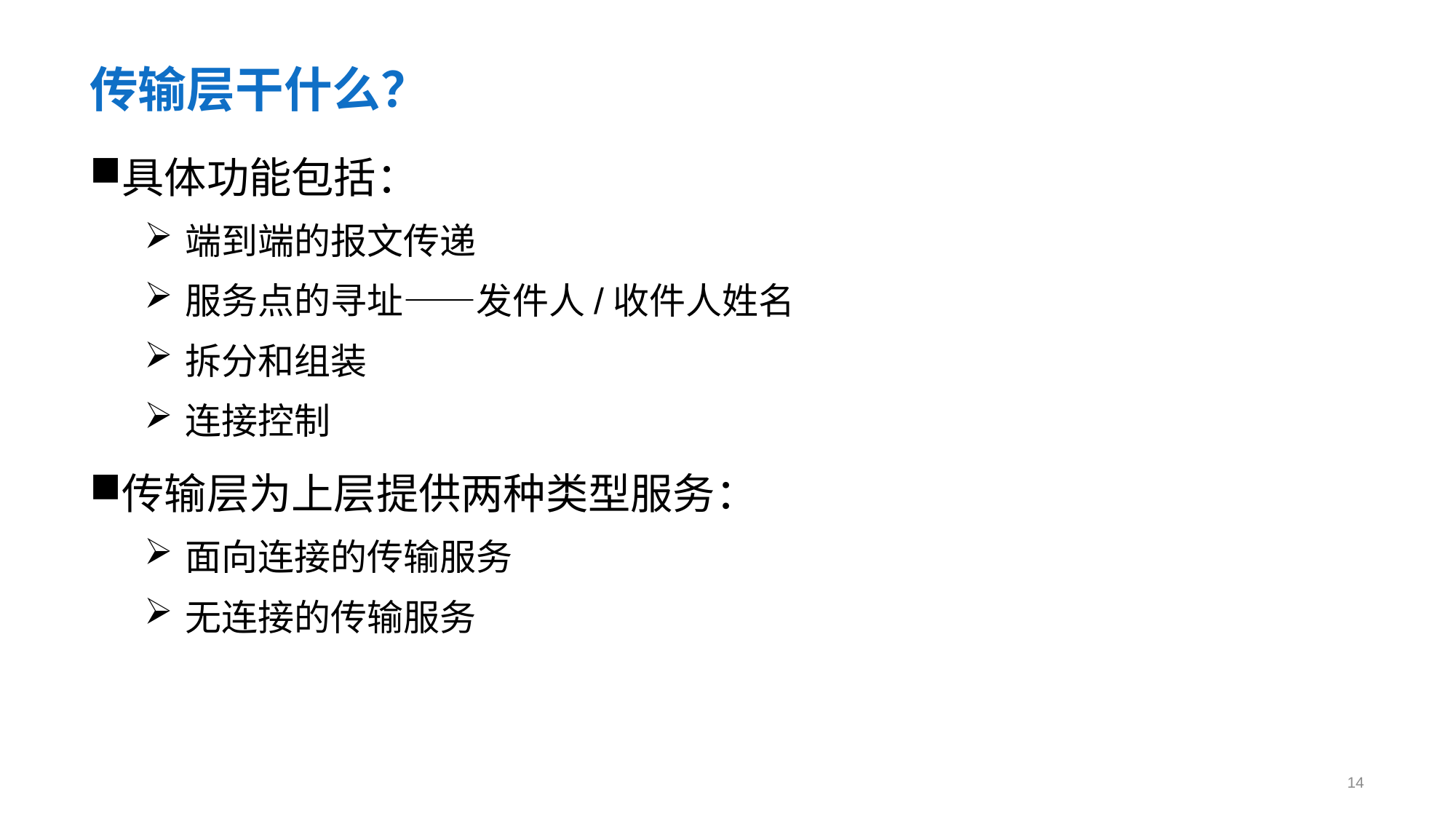

# 传输层干什么？
具体功能包括：
端到端的报文传递
服务点的寻址——发件人/收件人姓名
拆分和组装
连接控制
传输层为上层提供两种类型服务：
面向连接的传输服务
无连接的传输服务

14